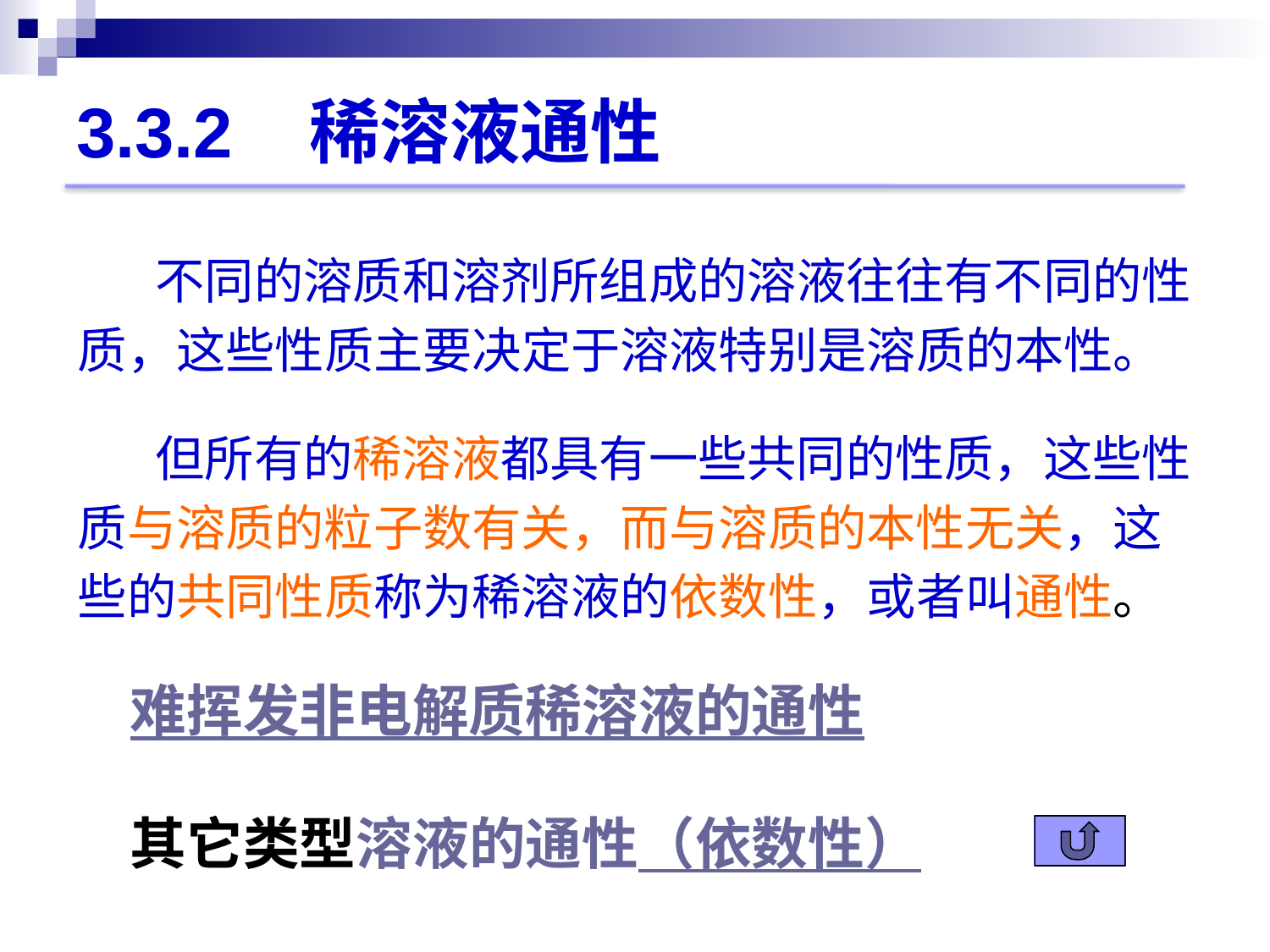

3.3.2   稀溶液通性

      不同的溶质和溶剂所组成的溶液往往有不同的性
质，这些性质主要决定于溶液特别是溶质的本性。

      但所有的稀溶液都具有一些共同的性质，这些性
质与溶质的粒子数有关，而与溶质的本性无关，这
些的共同性质称为稀溶液的依数性，或者叫通性。

   难挥发非电解质稀溶液的通性

   其它类型溶液的通性（依数性）